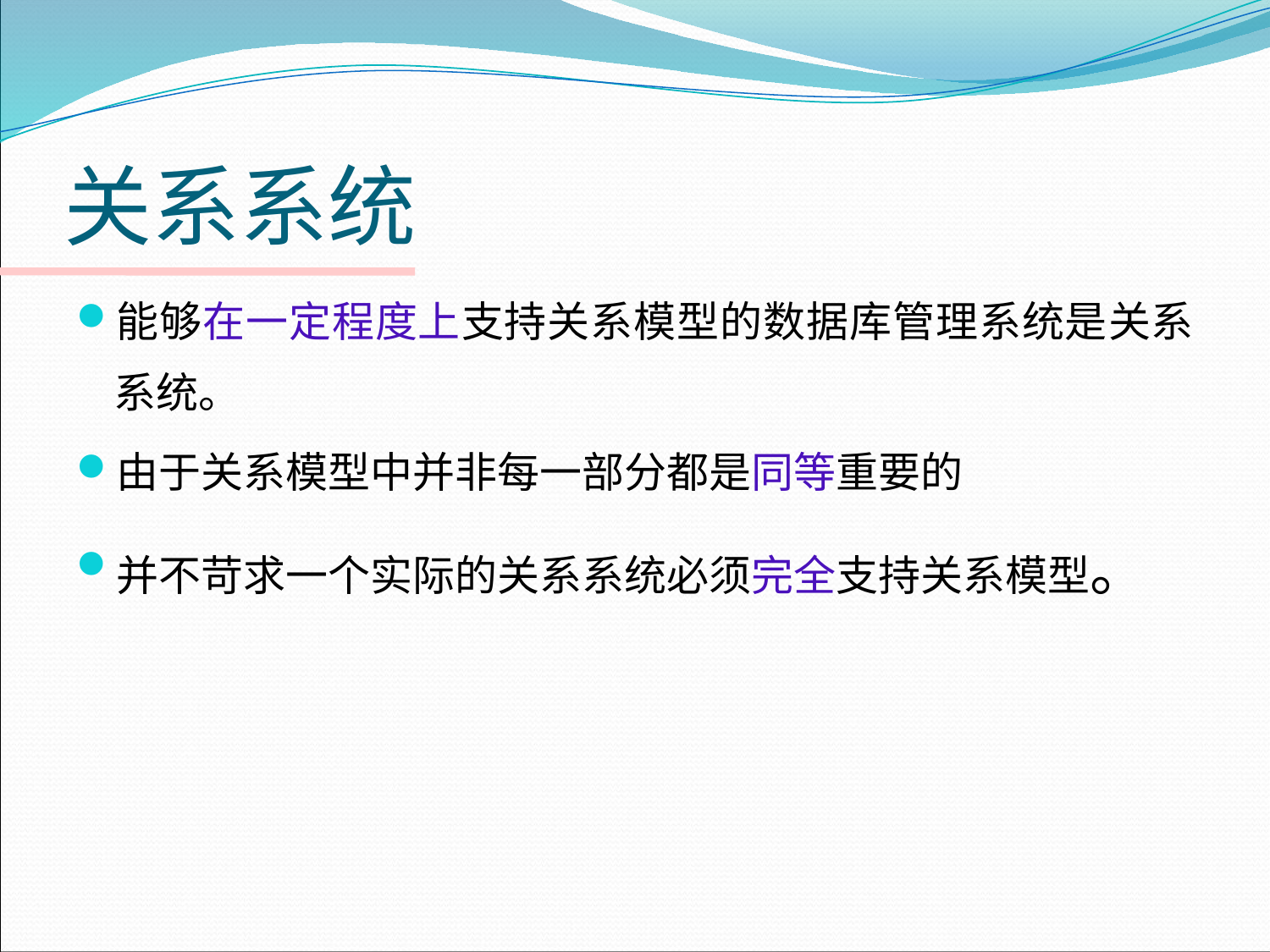

# 关系系统
能够在一定程度上支持关系模型的数据库管理系统是关系系统。
由于关系模型中并非每一部分都是同等重要的
并不苛求一个实际的关系系统必须完全支持关系模型。

831